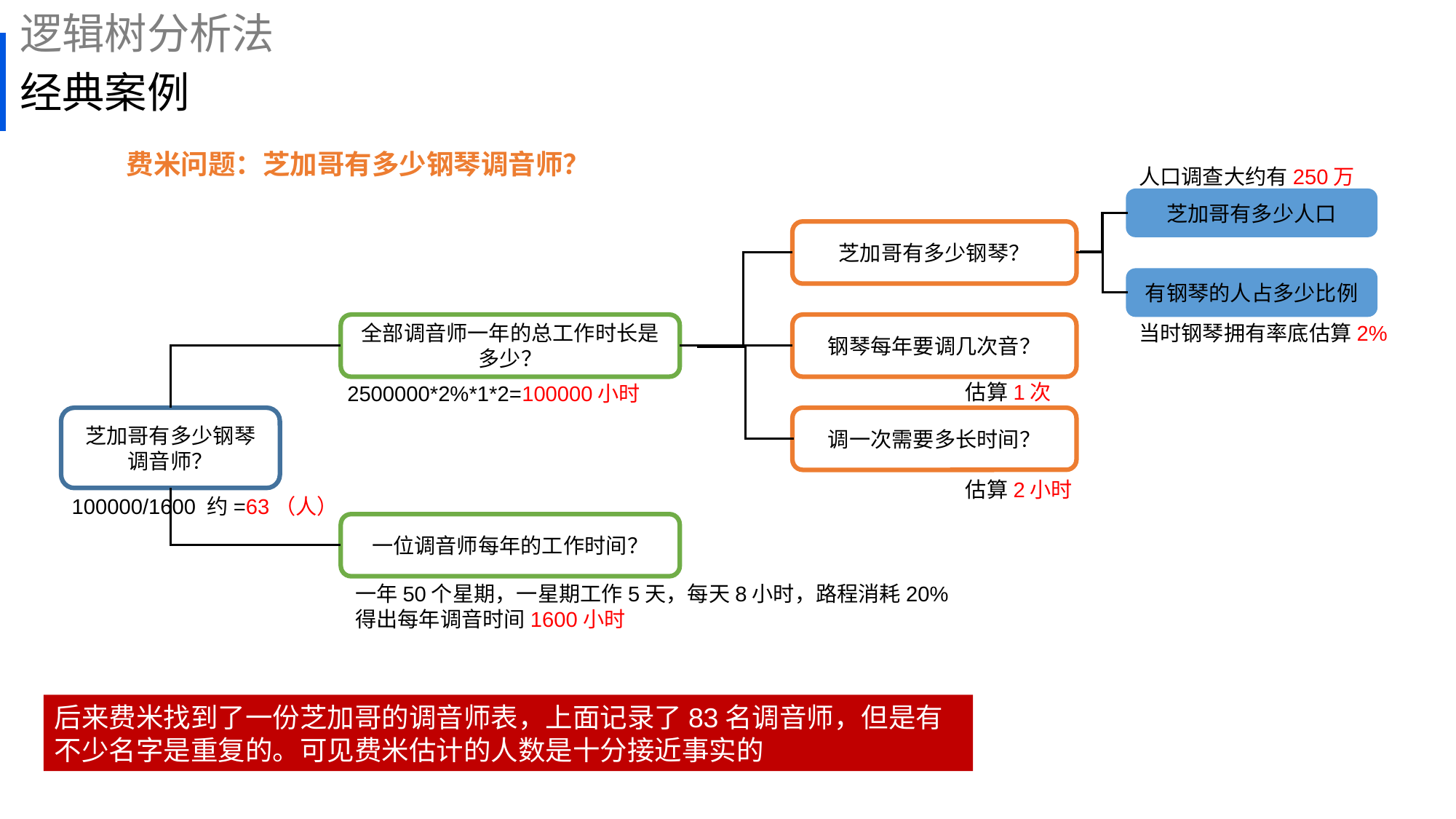

逻辑树分析法
# 经典案例
费米问题：芝加哥有多少钢琴调音师？
人口调查大约有250万
芝加哥有多少人口
芝加哥有多少钢琴？
有钢琴的人占多少比例
全部调音师一年的总工作时长是多少？
钢琴每年要调几次音？
当时钢琴拥有率底估算2%
估算1次
2500000*2%*1*2=100000小时
芝加哥有多少钢琴调音师？
调一次需要多长时间？
估算2小时
100000/1600 约=63（人）
一位调音师每年的工作时间？
一年50个星期，一星期工作5天，每天8小时，路程消耗20%
得出每年调音时间1600小时
后来费米找到了一份芝加哥的调音师表，上面记录了83名调音师，但是有不少名字是重复的。可见费米估计的人数是十分接近事实的